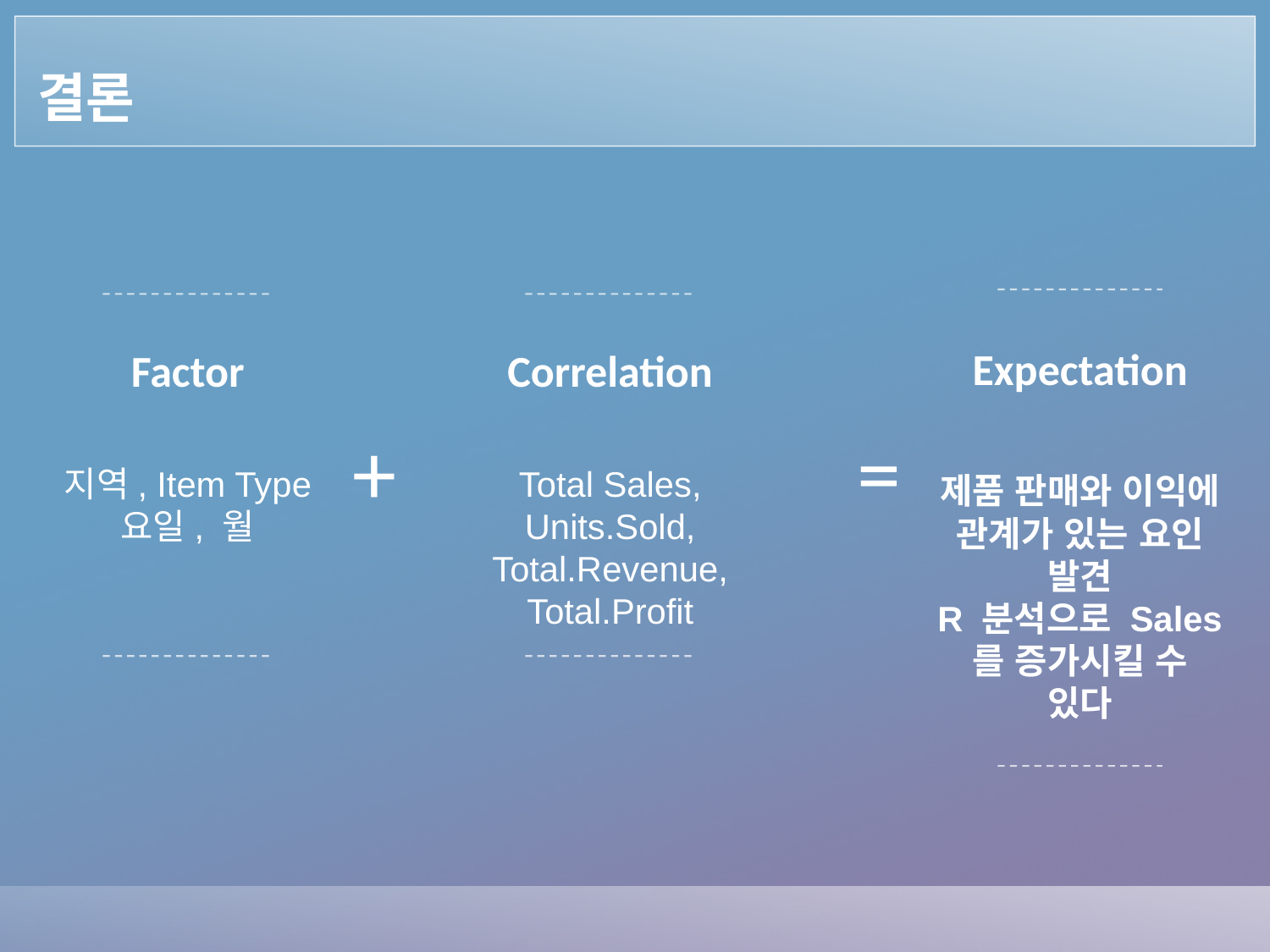

# 결론
Expectation

제품 판매와 이익에 관계가 있는 요인 발견
R 분석으로 Sales를 증가시킬 수 있다
Factor

지역, Item Type
요일, 월
Correlation
Total Sales, Units.Sold, Total.Revenue, Total.Profit
+
=